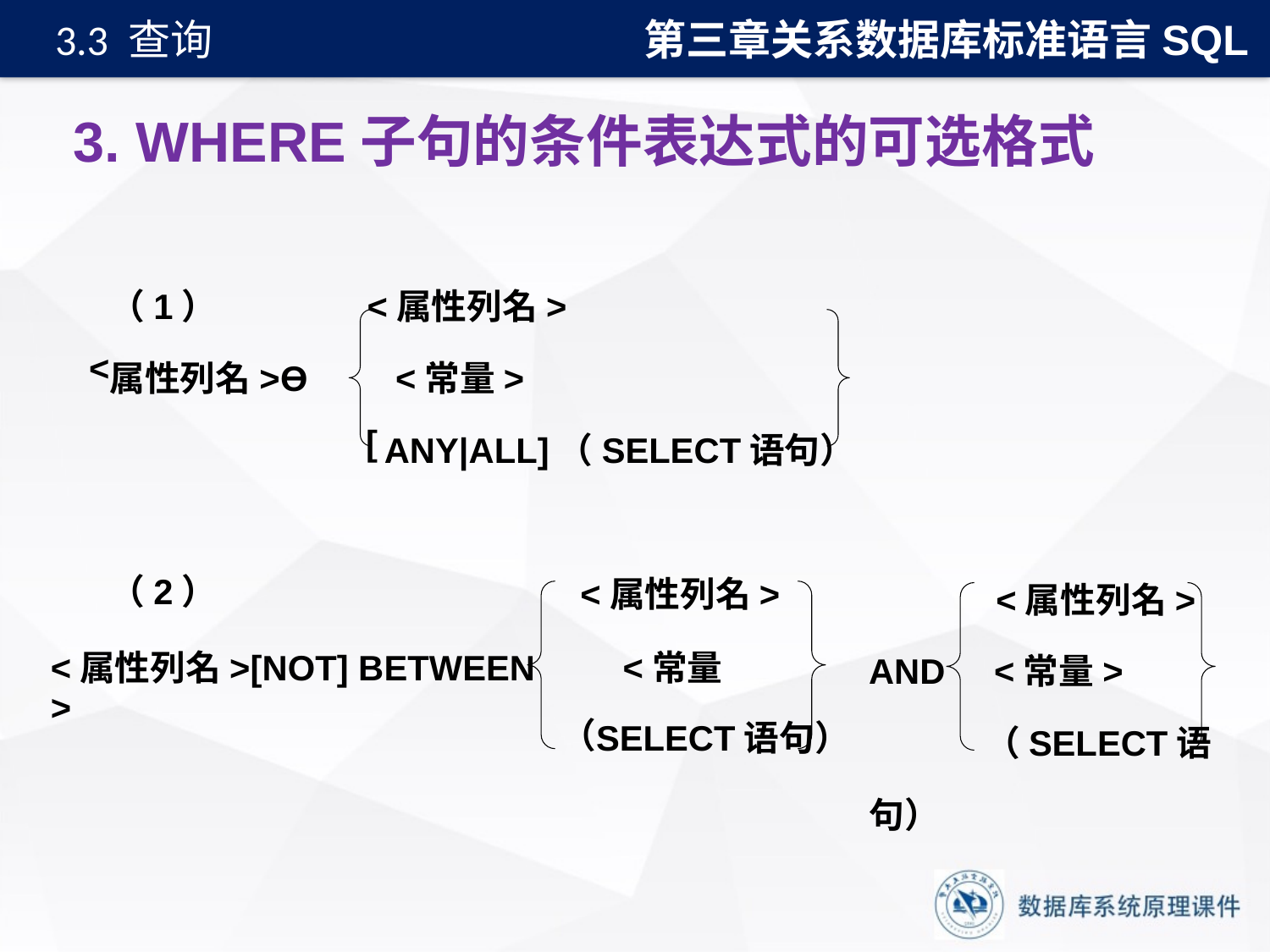

第三章关系数据库标准语言SQL
3.3 查询
# 3. WHERE子句的条件表达式的可选格式
（1）
属性列名>Ɵ         <常量>
                            ANY|ALL]（SELECT语句）
   <属性列名>

<
[
（2）
<属性列名>
             <属性列名>
AND     <常量>
           （SELECT语句）

<属性列名>[NOT] BETWEEN         <常量>
SELECT语句）
（